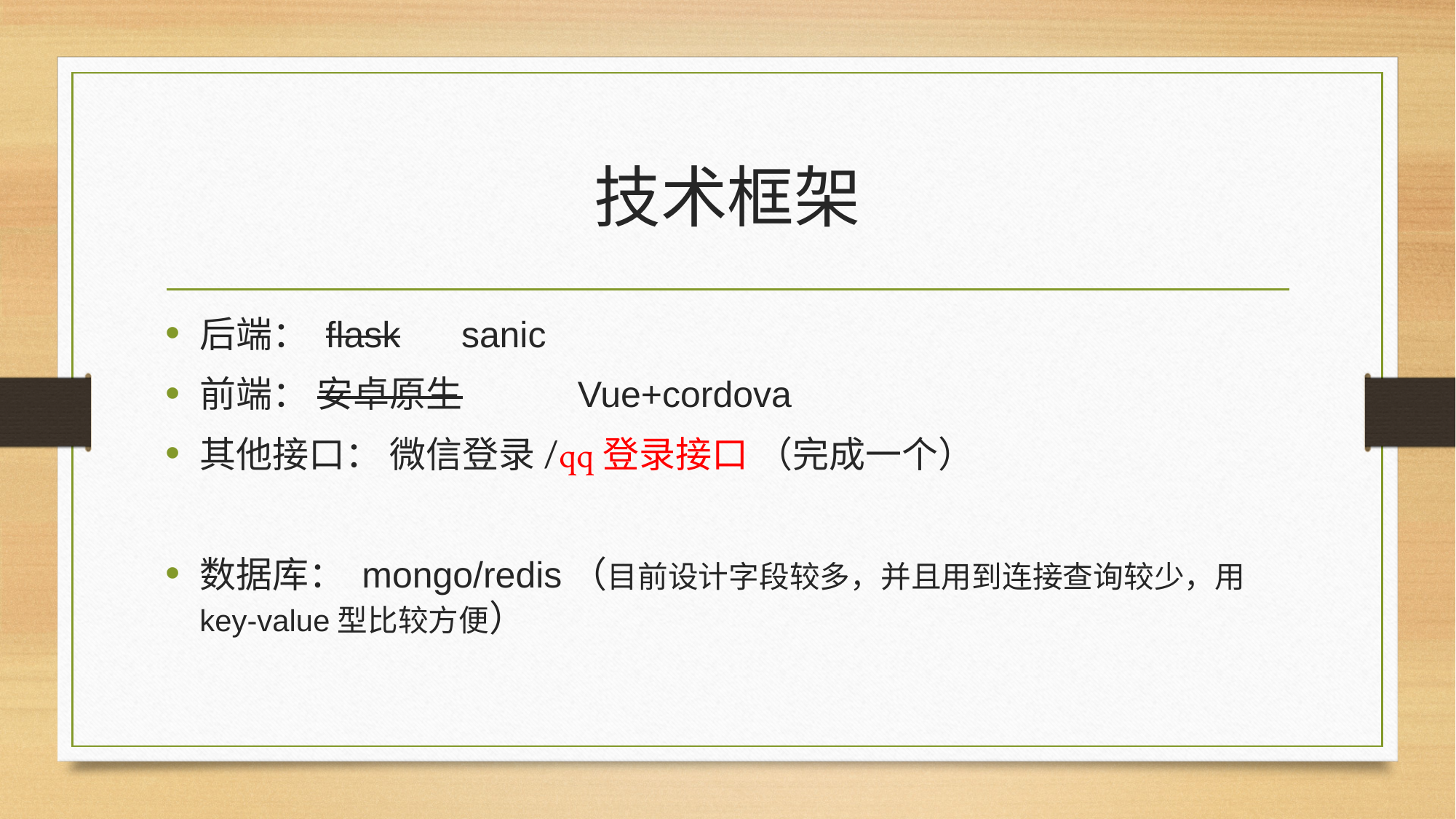

# 技术框架
后端： flask      sanic
前端： 安卓原生             Vue+cordova
其他接口： 微信登录/qq登录接口 （完成一个）

数据库： mongo/redis（目前设计字段较多，并且用到连接查询较少，用key-value型比较方便）